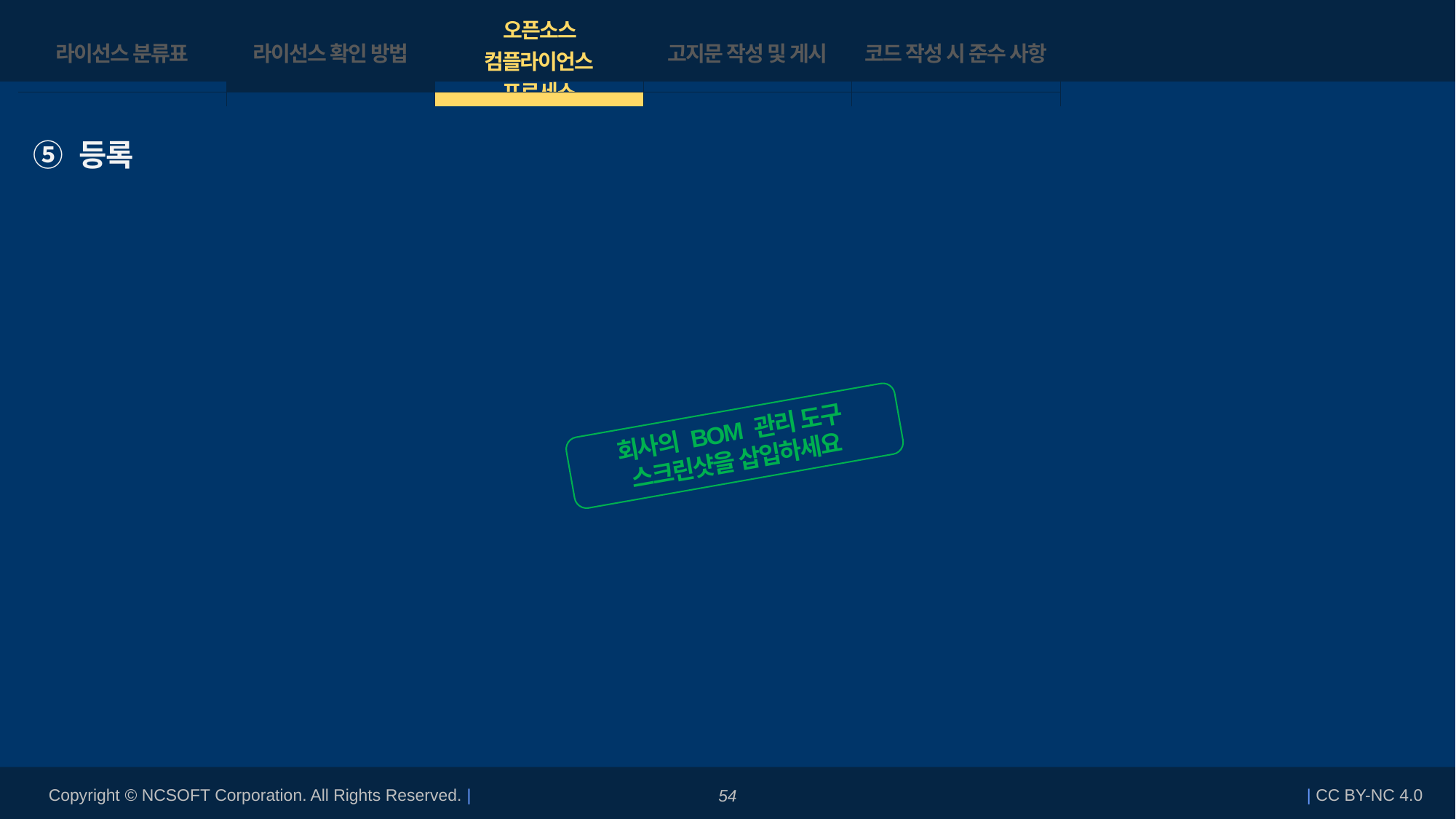

| 라이선스 분류표 | 라이선스 확인 방법 | 오픈소스 컴플라이언스 프로세스 | 고지문 작성 및 게시 | 코드 작성 시 준수 사항 |
| --- | --- | --- | --- | --- |
|  |  |  |  |  |
⑤ 등록
모든 이슈가 clear 되면 오픈소스 사용목록을 BOM(Bills of Material)에 등록합니다.
회사의 BOM 관리 도구
스크린샷을 삽입하세요